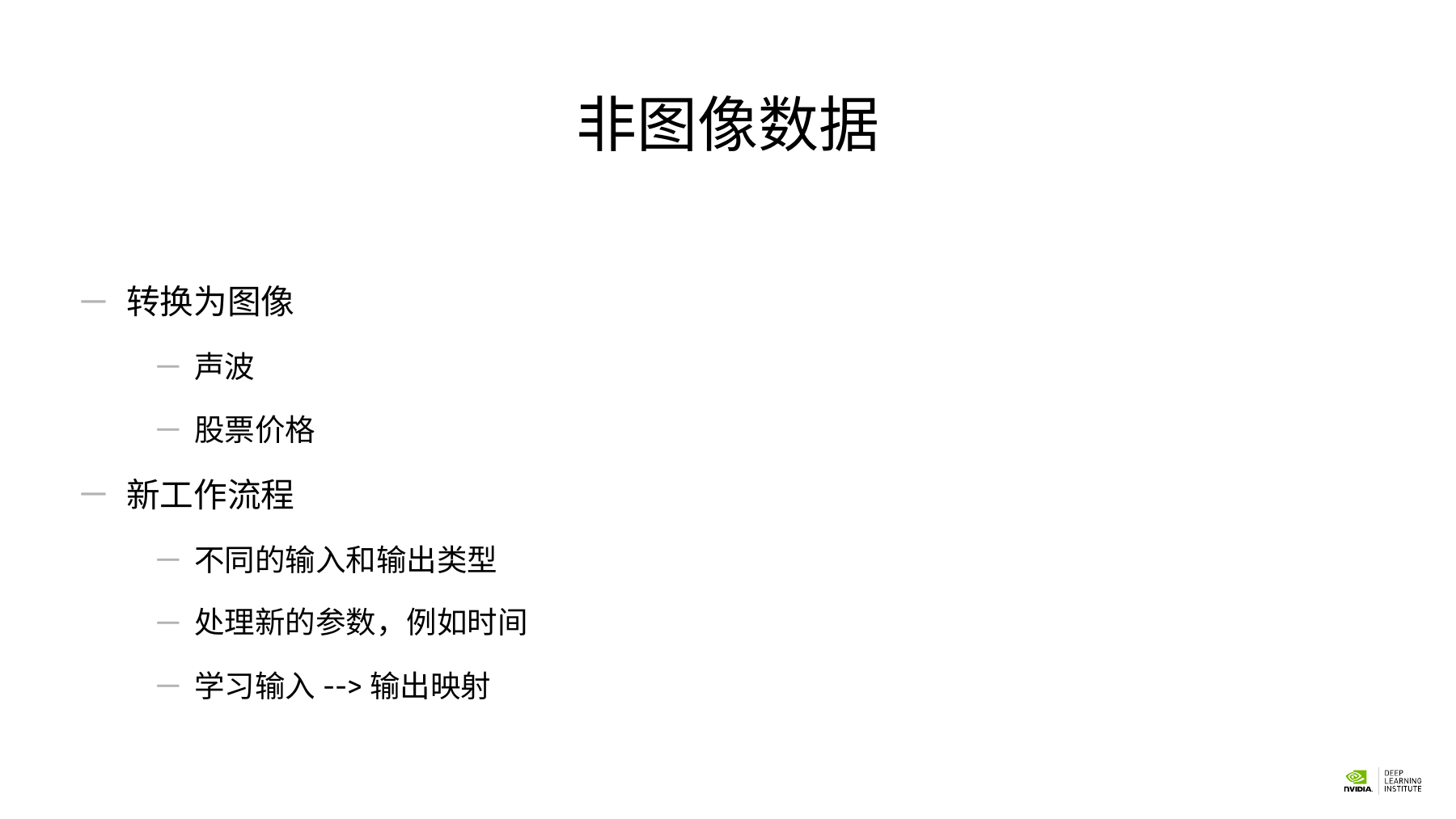

# 非图像数据

转换为图像
声波
股票价格
新工作流程
不同的输入和输出类型
处理新的参数，例如时间
学习输入-->输出映射